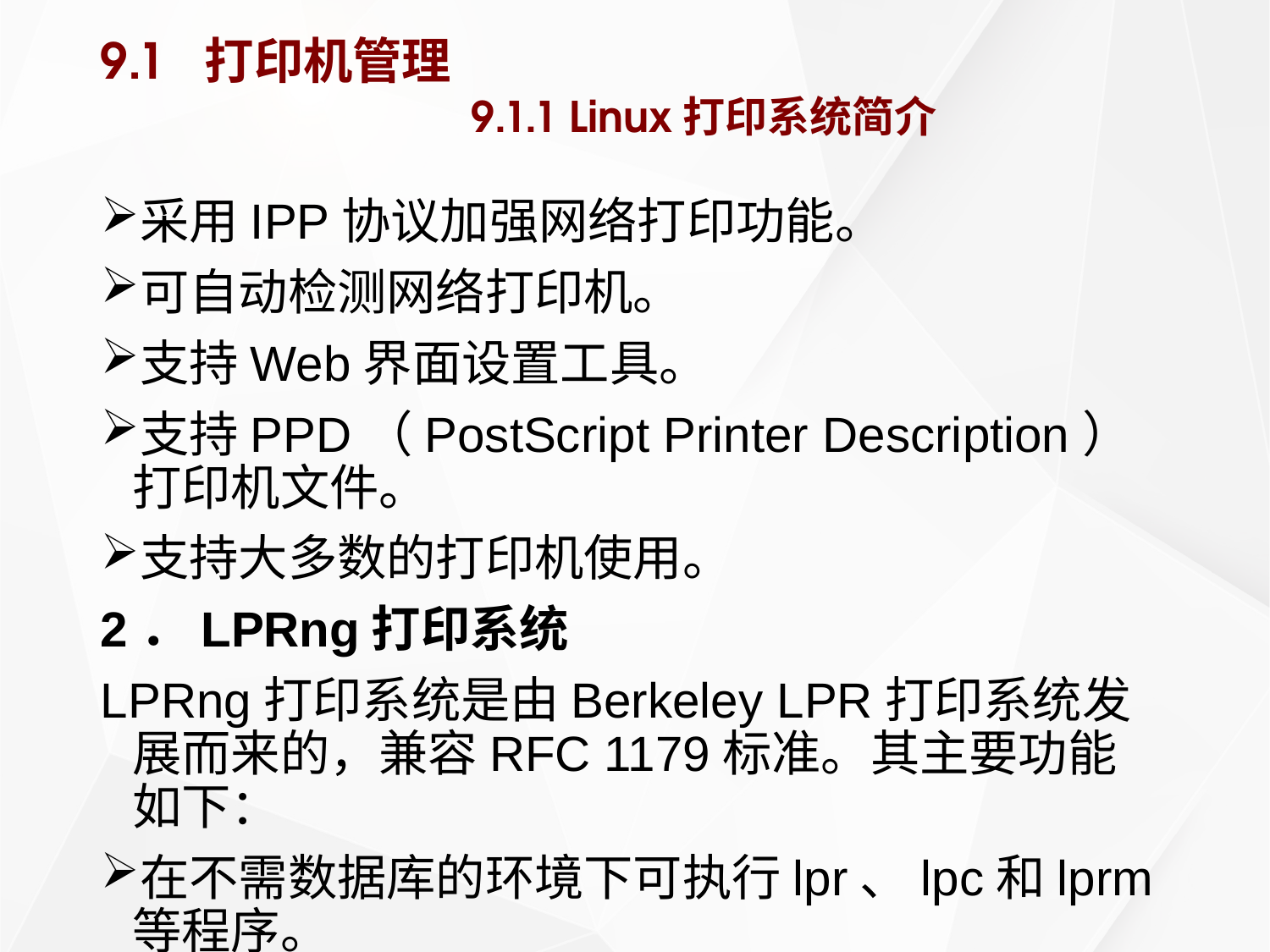

# 9.1  打印机管理 9.1.1 Linux打印系统简介
采用IPP协议加强网络打印功能。
可自动检测网络打印机。
支持Web界面设置工具。
支持PPD（PostScript Printer Description）打印机文件。
支持大多数的打印机使用。
2．LPRng打印系统
LPRng打印系统是由Berkeley LPR打印系统发展而来的，兼容RFC 1179标准。其主要功能如下：
在不需数据库的环境下可执行lpr、lpc和lprm等程序。
实现打印队列的自动转向。